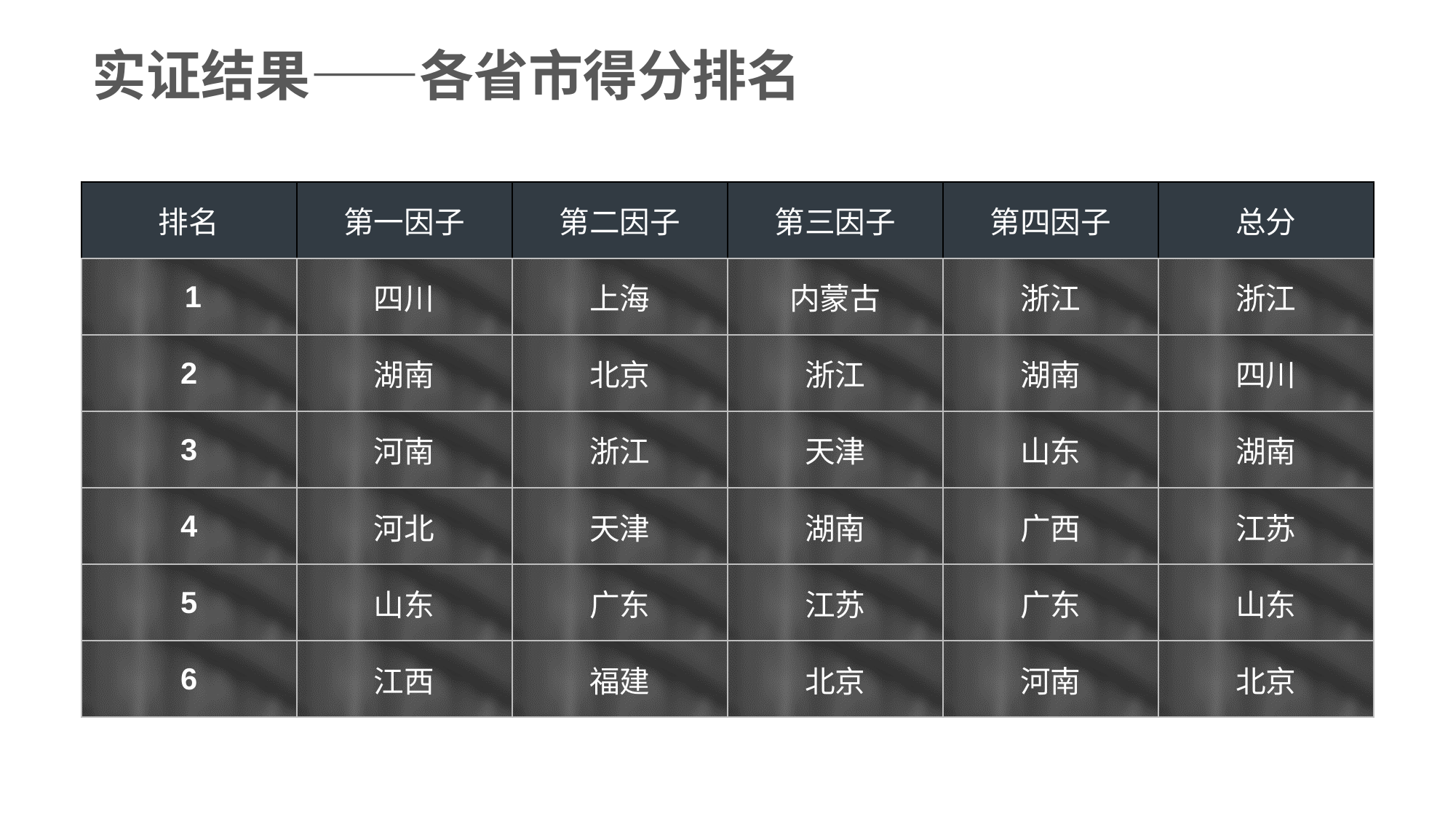

实证结果——各省市得分排名
| 排名 | 第一因子 | 第二因子 | 第三因子 | 第四因子 | 总分 |
| --- | --- | --- | --- | --- | --- |
| 1 | 四川 | 上海 | 内蒙古 | 浙江 | 浙江 |
| 2 | 湖南 | 北京 | 浙江 | 湖南 | 四川 |
| 3 | 河南 | 浙江 | 天津 | 山东 | 湖南 |
| 4 | 河北 | 天津 | 湖南 | 广西 | 江苏 |
| 5 | 山东 | 广东 | 江苏 | 广东 | 山东 |
| 6 | 江西 | 福建 | 北京 | 河南 | 北京 |